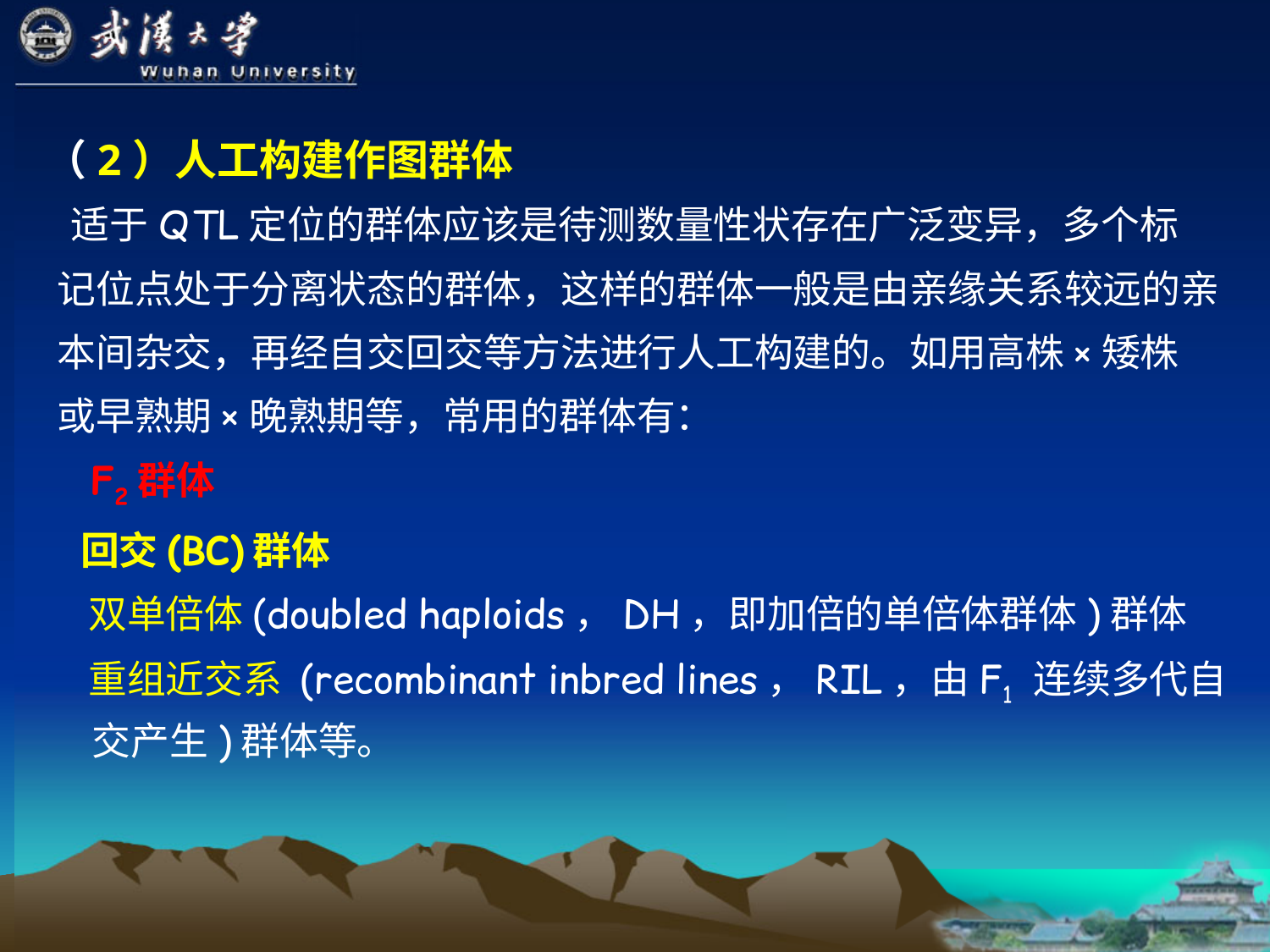

（2）人工构建作图群体
  适于QTL定位的群体应该是待测数量性状存在广泛变异，多个标
记位点处于分离状态的群体，这样的群体一般是由亲缘关系较远的亲
本间杂交，再经自交回交等方法进行人工构建的。如用高株×矮株
或早熟期×晚熟期等，常用的群体有：
    F2群体
   回交(BC)群体
    双单倍体(doubled haploids，DH，即加倍的单倍体群体)群体
    重组近交系 (recombinant inbred lines，RIL，由F1 连续多代自交产生)群体等。